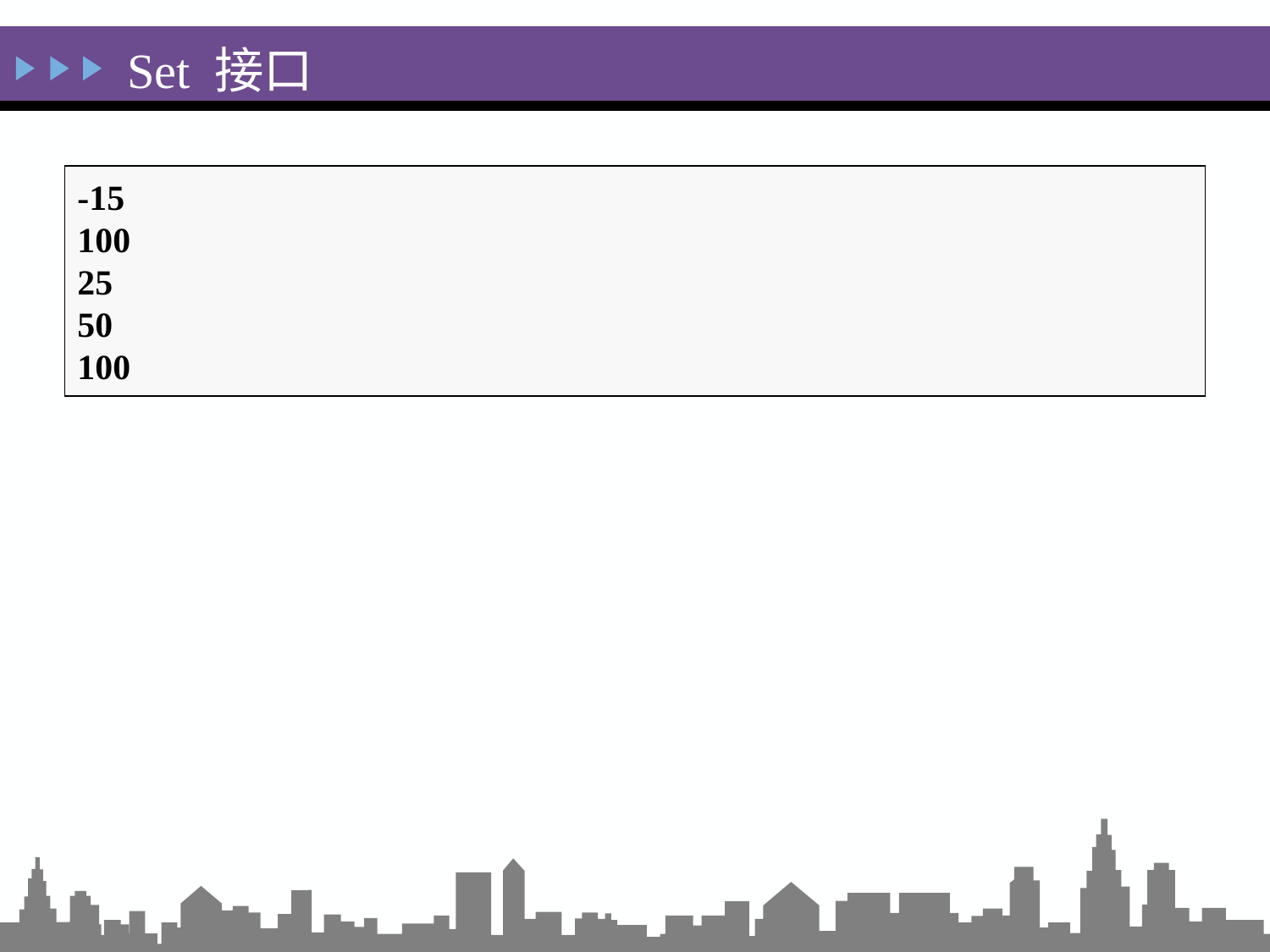

Set 接口
-15
100
25
50
100